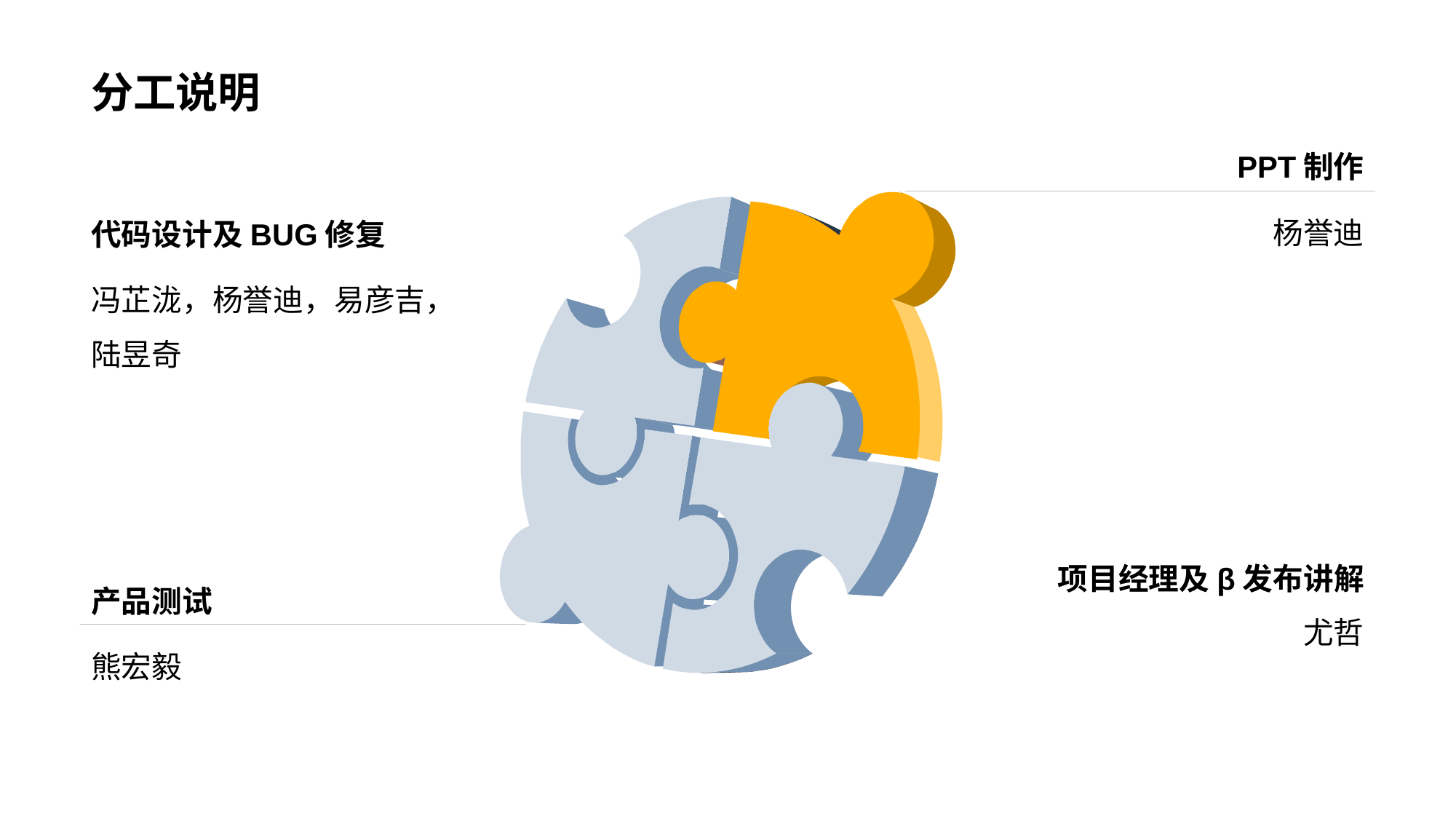

# 分工说明
PPT制作
杨誉迪

代码设计及BUG修复
冯芷泷，杨誉迪，易彦吉，陆昱奇
项目经理及β发布讲解
产品测试
尤哲
熊宏毅
7